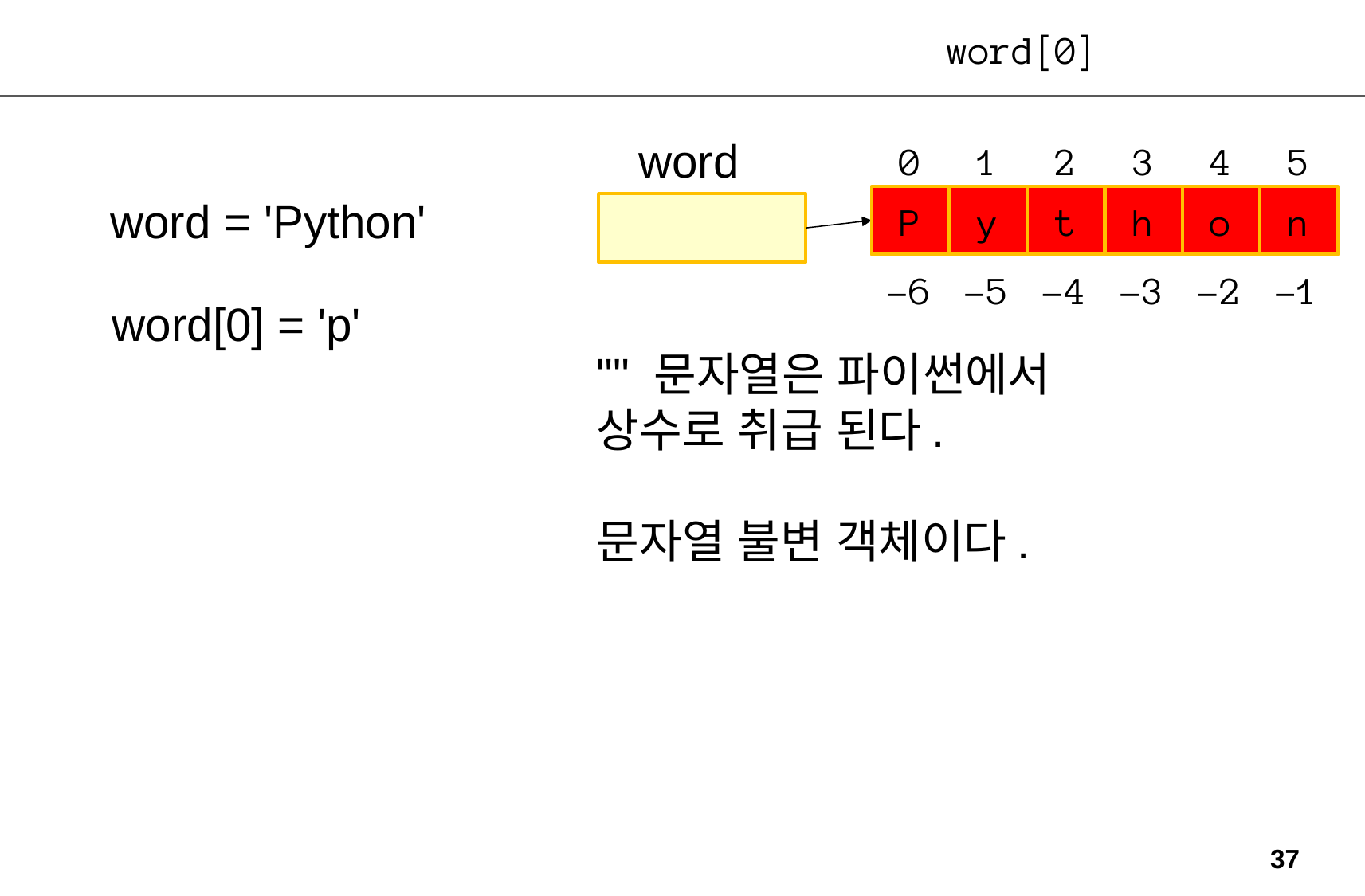

word[0]
word
0
1
2
3
4
5
word = 'Python'
P
y
t
h
o
n

-6
-5
-4
-3
-2
-1
word[0] = 'p'
"" 문자열은 파이썬에서
상수로 취급 된다.

문자열 불변 객체이다.